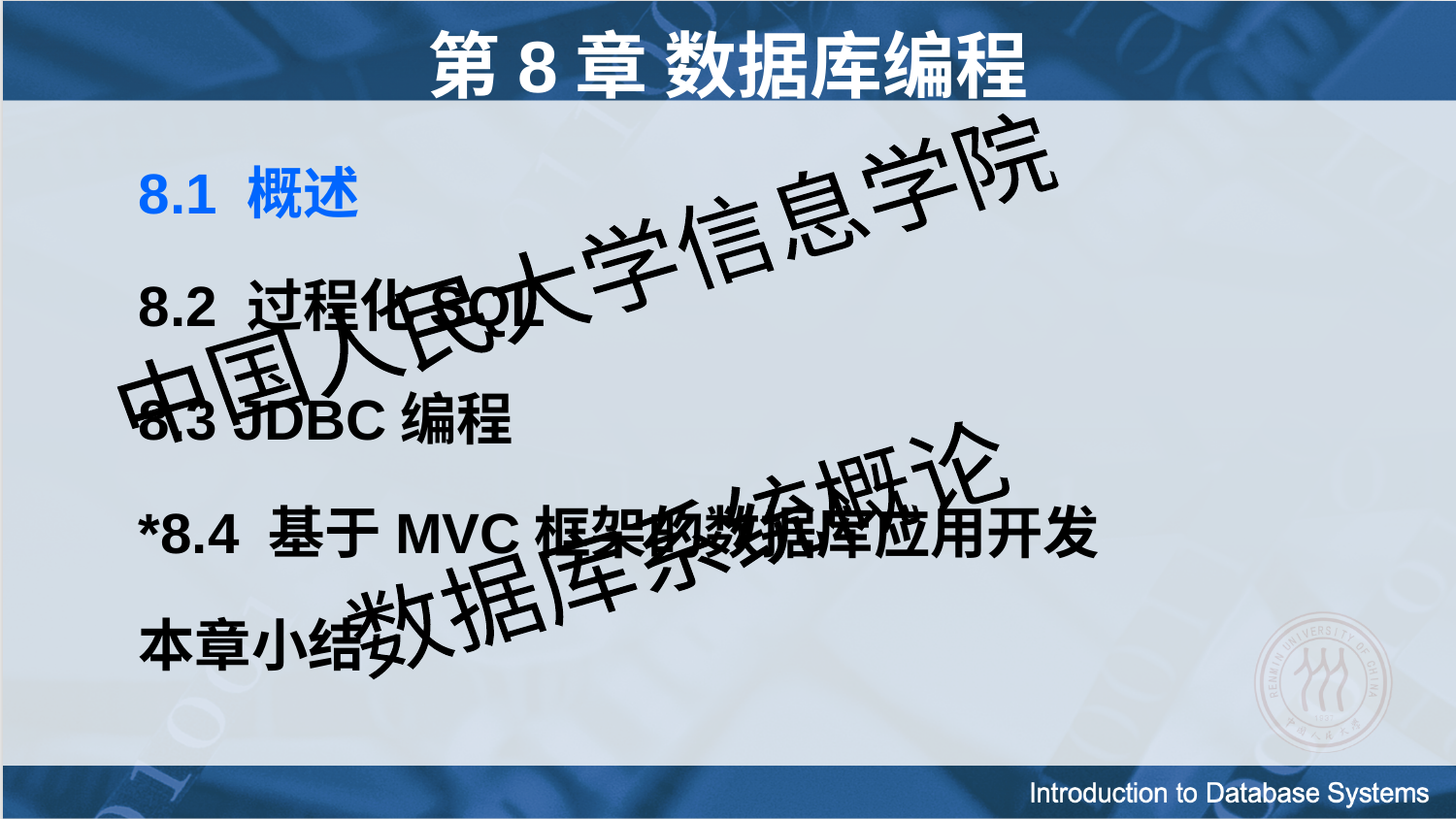

第8章 数据库编程
8.1 概述
8.2 过程化SQL
8.3 JDBC编程
*8.4 基于MVC框架的数据库应用开发
本章小结